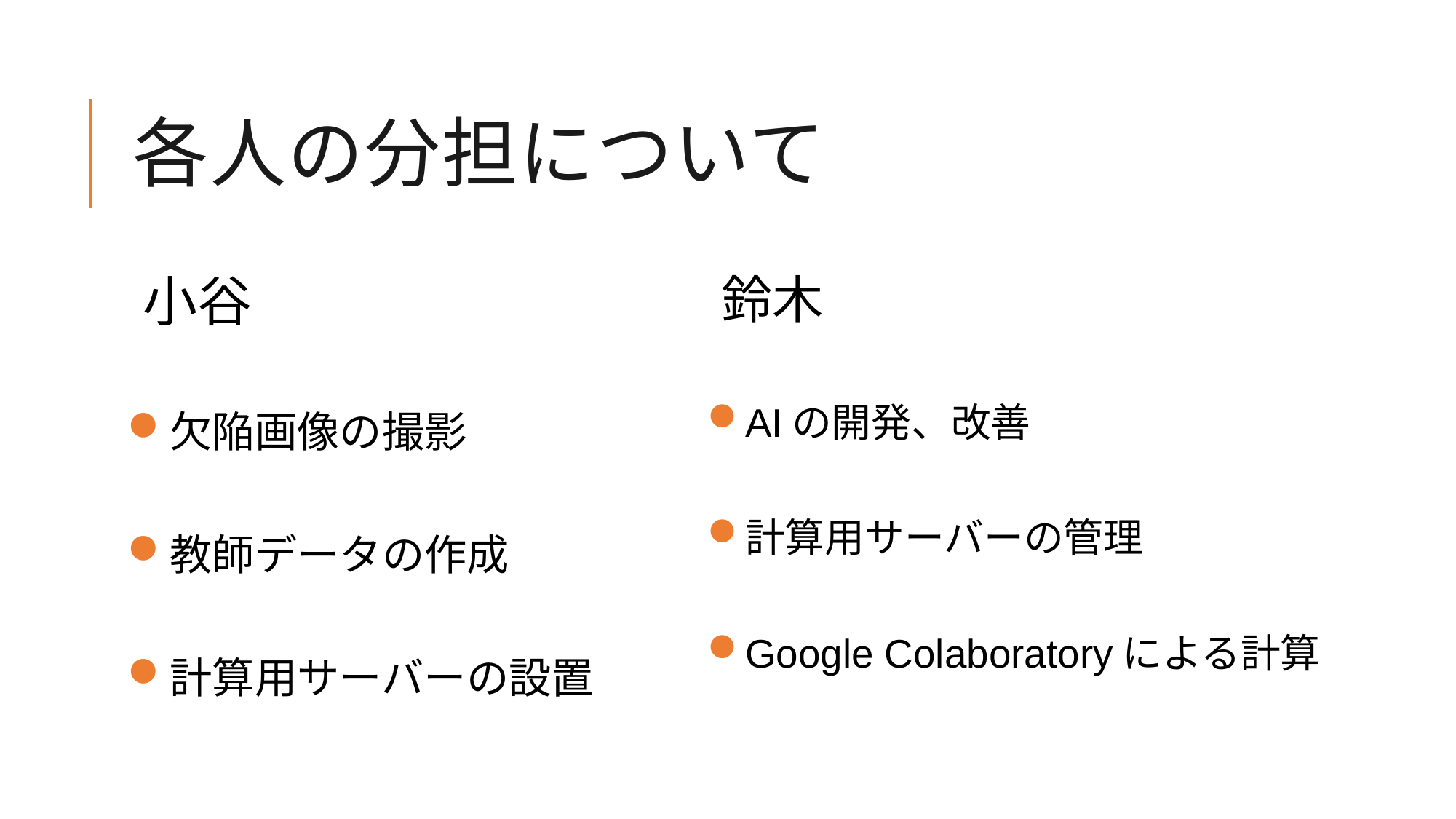

# 各人の分担について
小谷
欠陥画像の撮影
教師データの作成
計算用サーバーの設置

鈴木
AIの開発、改善
計算用サーバーの管理
Google Colaboratoryによる計算